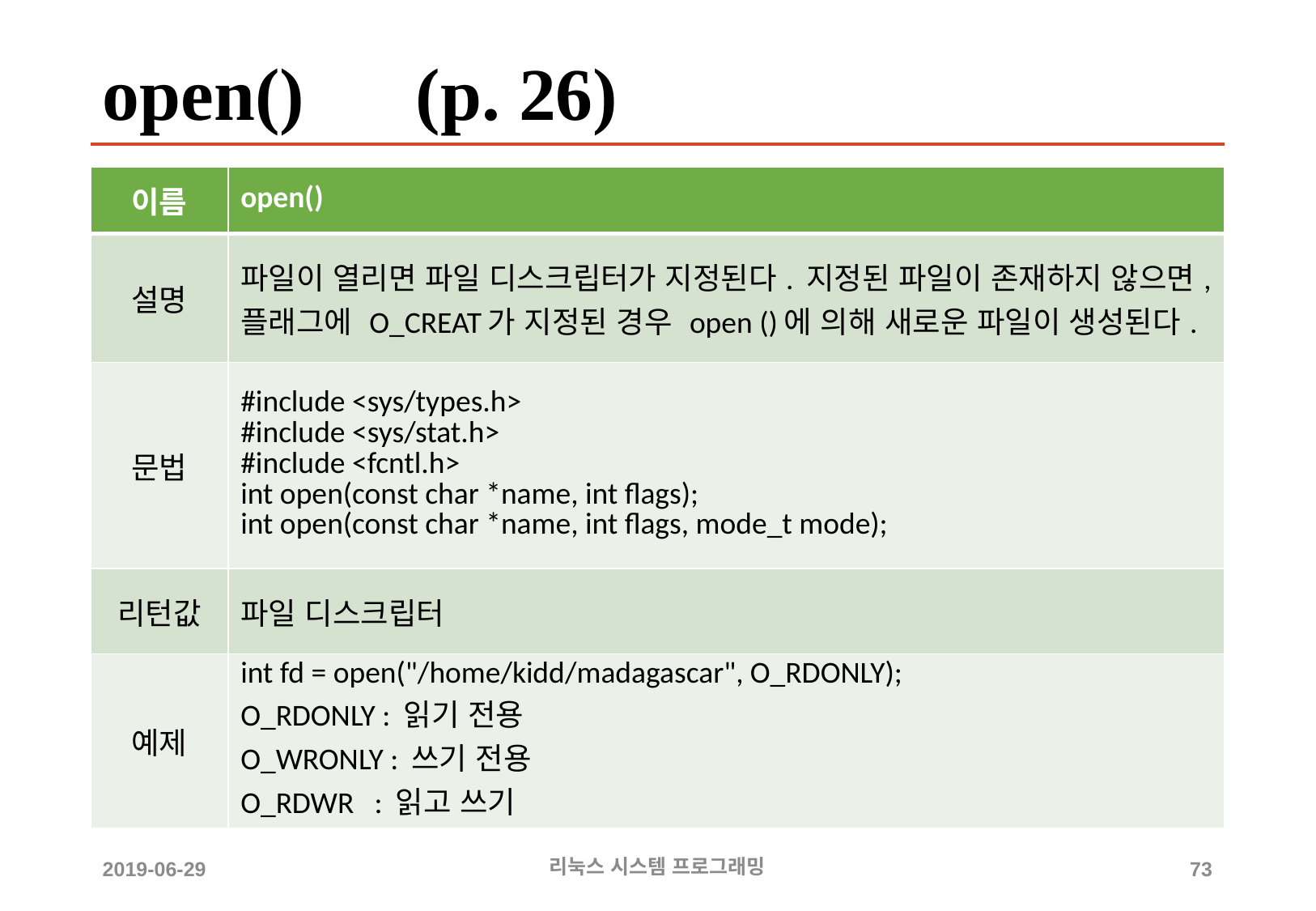

# open()      (p. 26)
| 이름 | open() |
| --- | --- |
| 설명 | 파일이 열리면 파일 디스크립터가 지정된다. 지정된 파일이 존재하지 않으면, 플래그에 O\_CREAT가 지정된 경우 open ()에 의해 새로운 파일이 생성된다. |
| 문법 | #include <sys/types.h> #include <sys/stat.h> #include <fcntl.h> int open(const char \*name, int flags); int open(const char \*name, int flags, mode\_t mode); |
| 리턴값 | 파일 디스크립터 |
| 예제 | int fd = open("/home/kidd/madagascar", O\_RDONLY); O\_RDONLY : 읽기 전용 O\_WRONLY : 쓰기 전용 O\_RDWR : 읽고 쓰기 |
2019-06-29
리눅스 시스템 프로그래밍
73